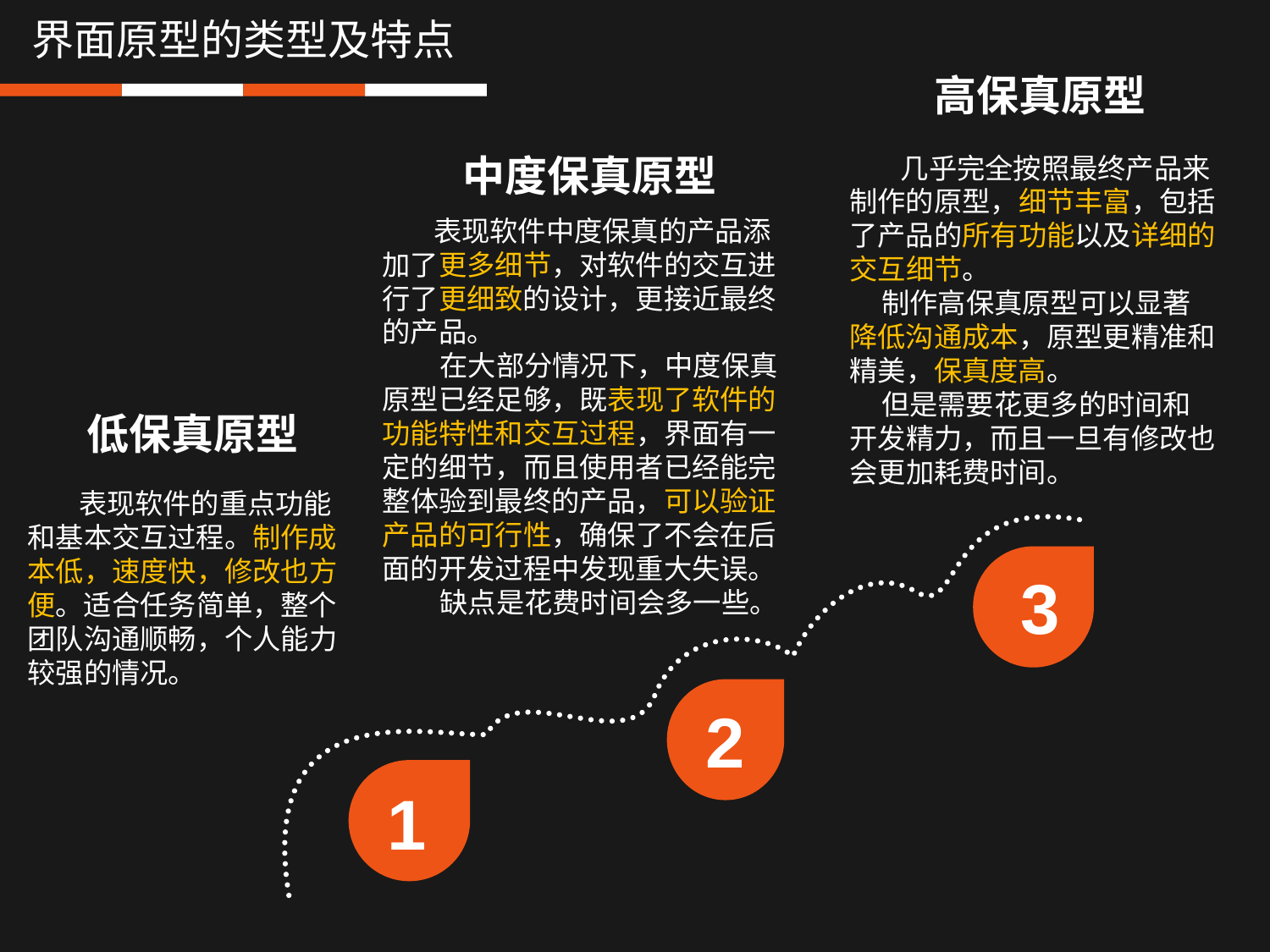

界面原型的类型及特点
高保真原型

中度保真原型
       几乎完全按照最终产品来制作的原型，细节丰富，包括了产品的所有功能以及详细的交互细节。
    制作高保真原型可以显著降低沟通成本，原型更精准和精美，保真度高。
    但是需要花更多的时间和开发精力，而且一旦有修改也会更加耗费时间。
       表现软件中度保真的产品添加了更多细节，对软件的交互进行了更细致的设计，更接近最终的产品。
        在大部分情况下，中度保真原型已经足够，既表现了软件的功能特性和交互过程，界面有一定的细节，而且使用者已经能完整体验到最终的产品，可以验证产品的可行性，确保了不会在后面的开发过程中发现重大失误。
        缺点是花费时间会多一些。
低保真原型
       表现软件的重点功能和基本交互过程。制作成本低，速度快，修改也方便。适合任务简单，整个团队沟通顺畅，个人能力较强的情况。

3

2

1